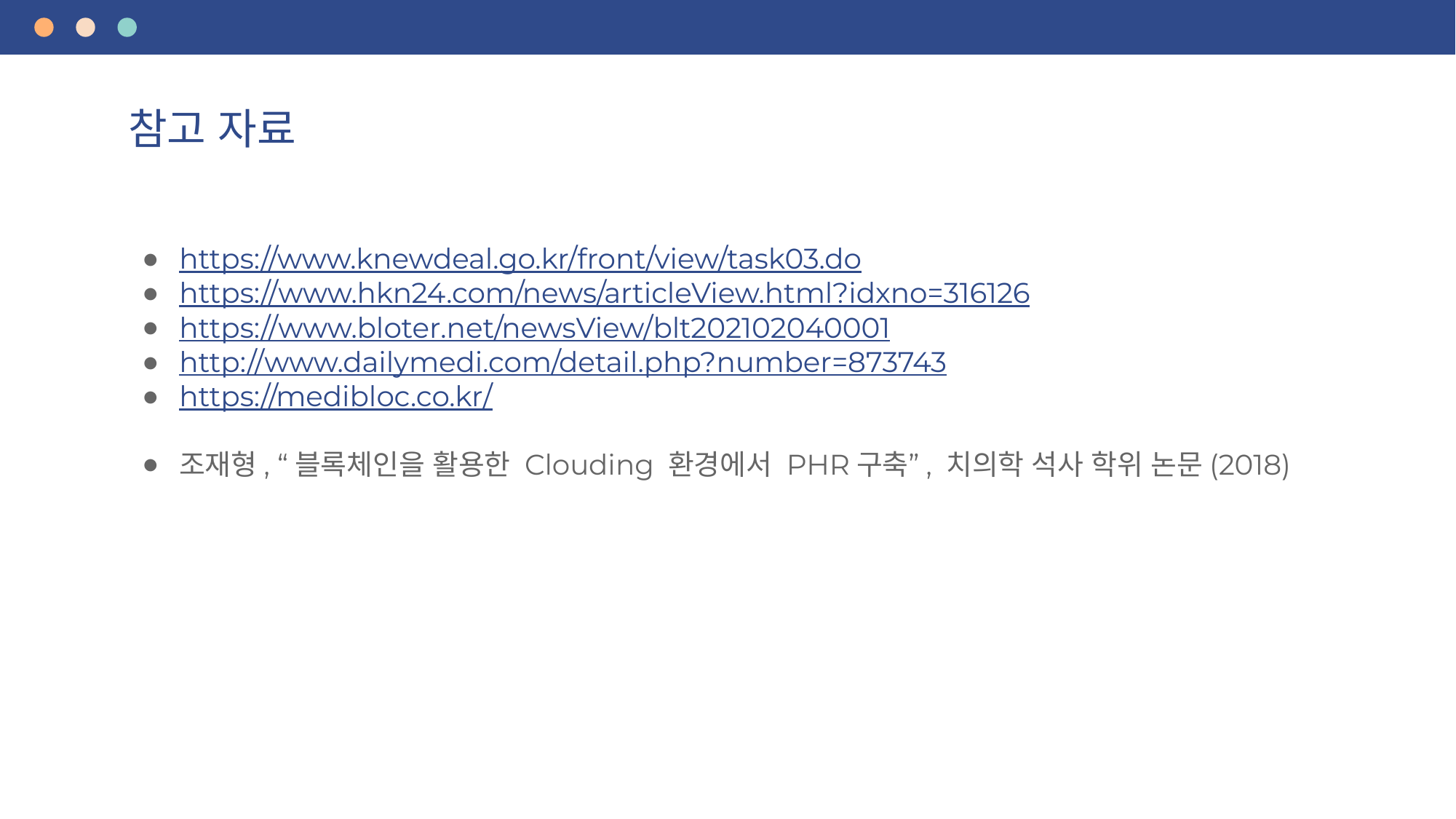

# 참고 자료
https://www.knewdeal.go.kr/front/view/task03.do
https://www.hkn24.com/news/articleView.html?idxno=316126
https://www.bloter.net/newsView/blt202102040001
http://www.dailymedi.com/detail.php?number=873743
https://medibloc.co.kr/

조재형, “블록체인을 활용한 Clouding 환경에서 PHR구축”, 치의학 석사 학위 논문(2018)